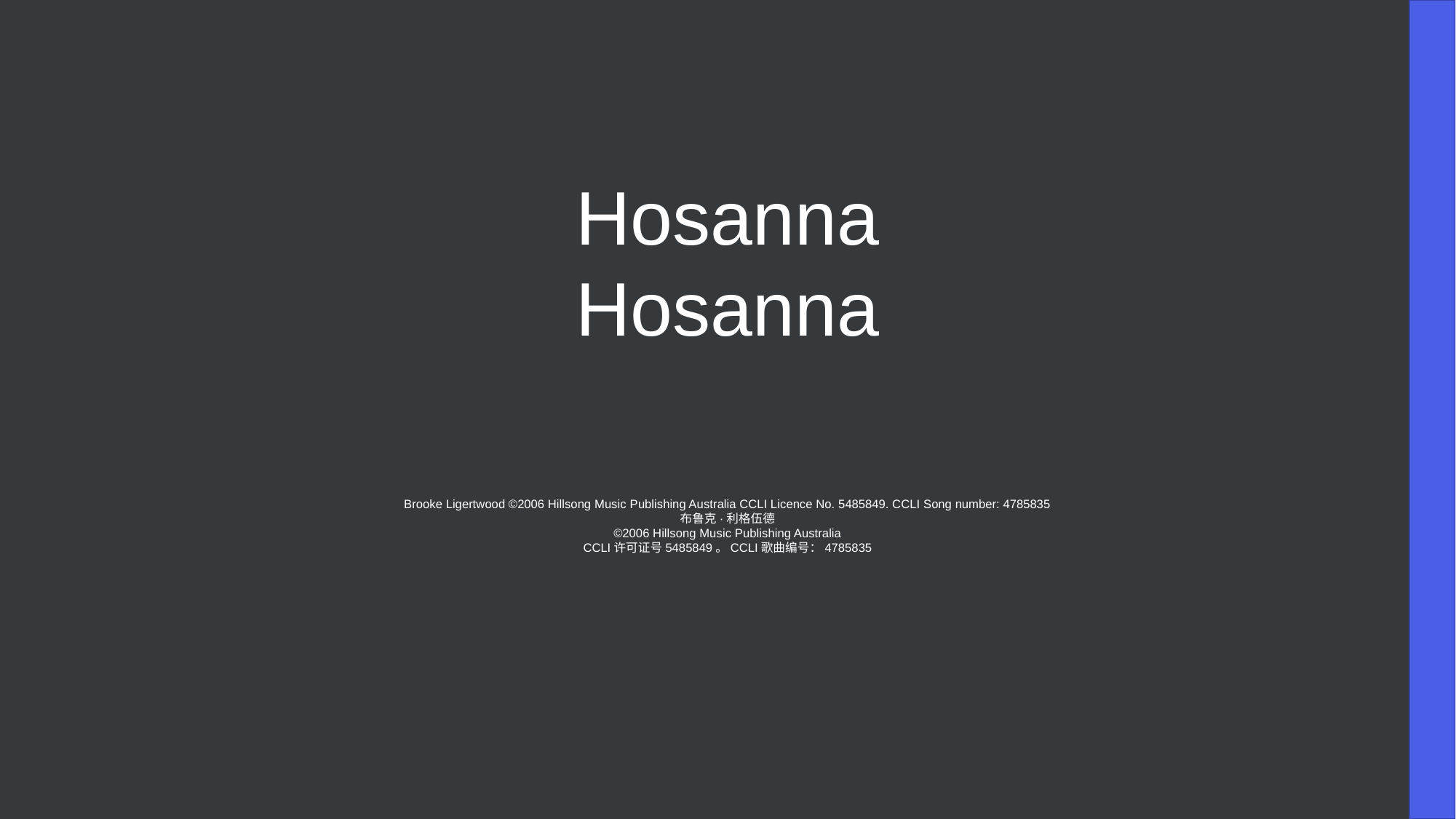

Hosanna
Hosanna
Brooke Ligertwood ©2006 Hillsong Music Publishing Australia CCLI Licence No. 5485849. CCLI Song number: 4785835
布鲁克·利格伍德
©2006 Hillsong Music Publishing Australia
CCLI许可证号5485849。CCLI歌曲编号：4785835